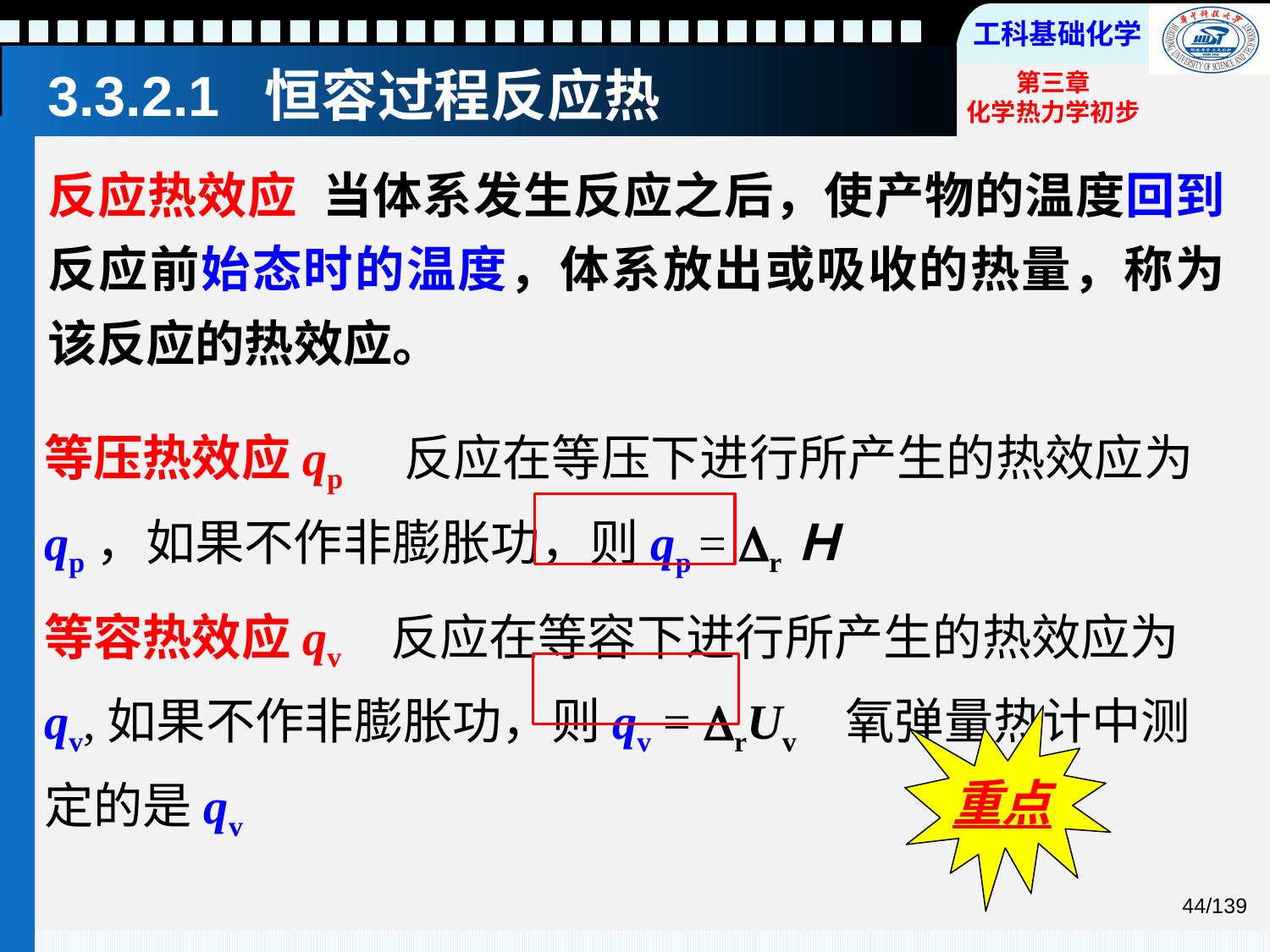

# 3.3.2.1  恒容过程反应热
反应热效应  当体系发生反应之后，使产物的温度回到反应前始态时的温度，体系放出或吸收的热量，称为该反应的热效应。
等压热效应qp    反应在等压下进行所产生的热效应为qp，如果不作非膨胀功，则qp = ΔrＨ
等容热效应qv   反应在等容下进行所产生的热效应为qv,如果不作非膨胀功，则qv = ΔrUv   氧弹量热计中测定的是qv

重点